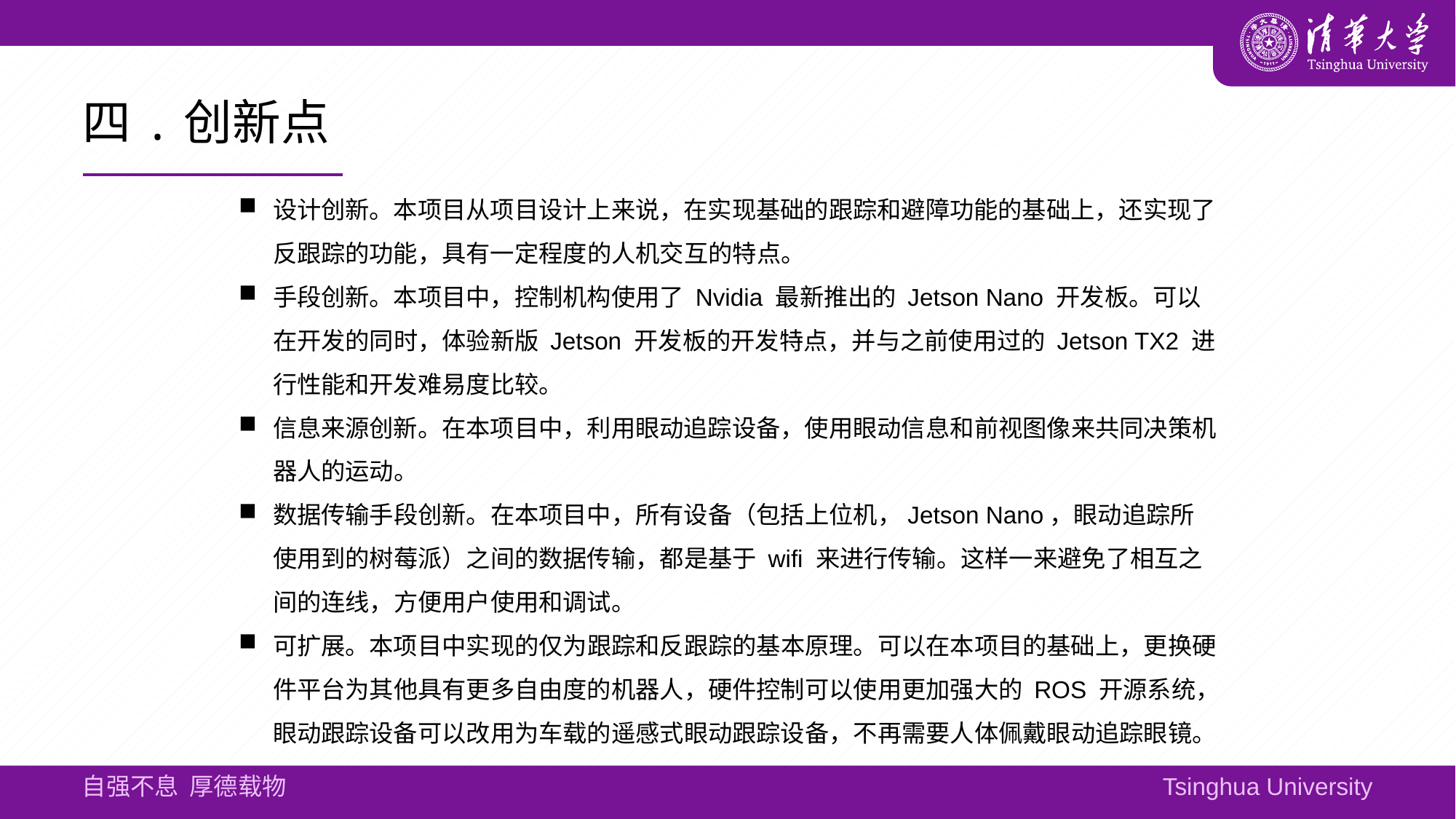

# 四.创新点
设计创新。本项目从项目设计上来说，在实现基础的跟踪和避障功能的基础上，还实现了反跟踪的功能，具有一定程度的人机交互的特点。
手段创新。本项目中，控制机构使用了 Nvidia 最新推出的 Jetson Nano 开发板。可以在开发的同时，体验新版 Jetson 开发板的开发特点，并与之前使用过的 Jetson TX2 进行性能和开发难易度比较。
信息来源创新。在本项目中，利用眼动追踪设备，使用眼动信息和前视图像来共同决策机器人的运动。
数据传输手段创新。在本项目中，所有设备（包括上位机，Jetson Nano，眼动追踪所使用到的树莓派）之间的数据传输，都是基于 wifi 来进行传输。这样一来避免了相互之间的连线，方便用户使用和调试。
可扩展。本项目中实现的仅为跟踪和反跟踪的基本原理。可以在本项目的基础上，更换硬件平台为其他具有更多自由度的机器人，硬件控制可以使用更加强大的 ROS 开源系统，眼动跟踪设备可以改用为车载的遥感式眼动跟踪设备，不再需要人体佩戴眼动追踪眼镜。